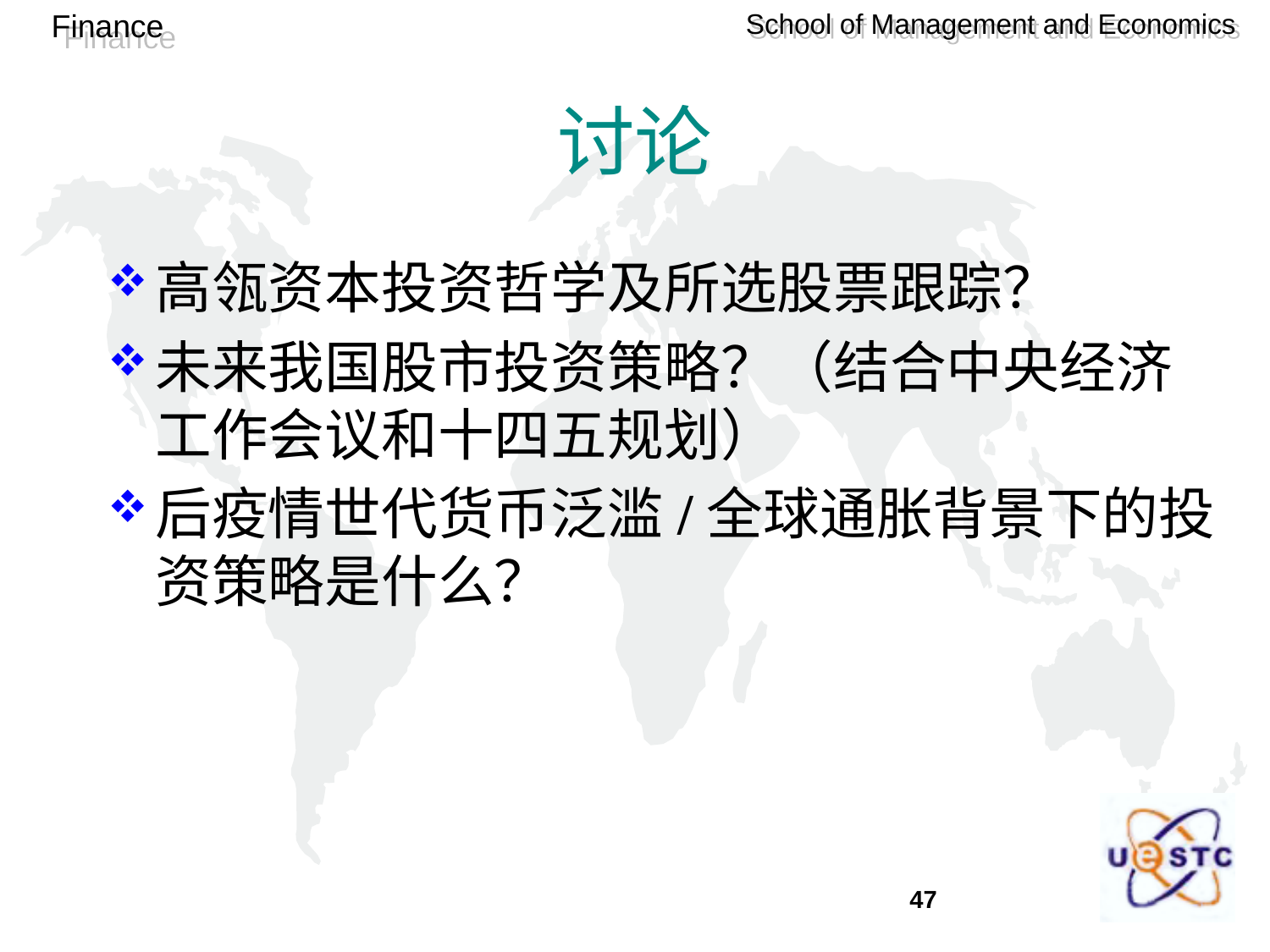

# 讨论
高瓴资本投资哲学及所选股票跟踪？
未来我国股市投资策略？（结合中央经济工作会议和十四五规划）
后疫情世代货币泛滥/全球通胀背景下的投资策略是什么？